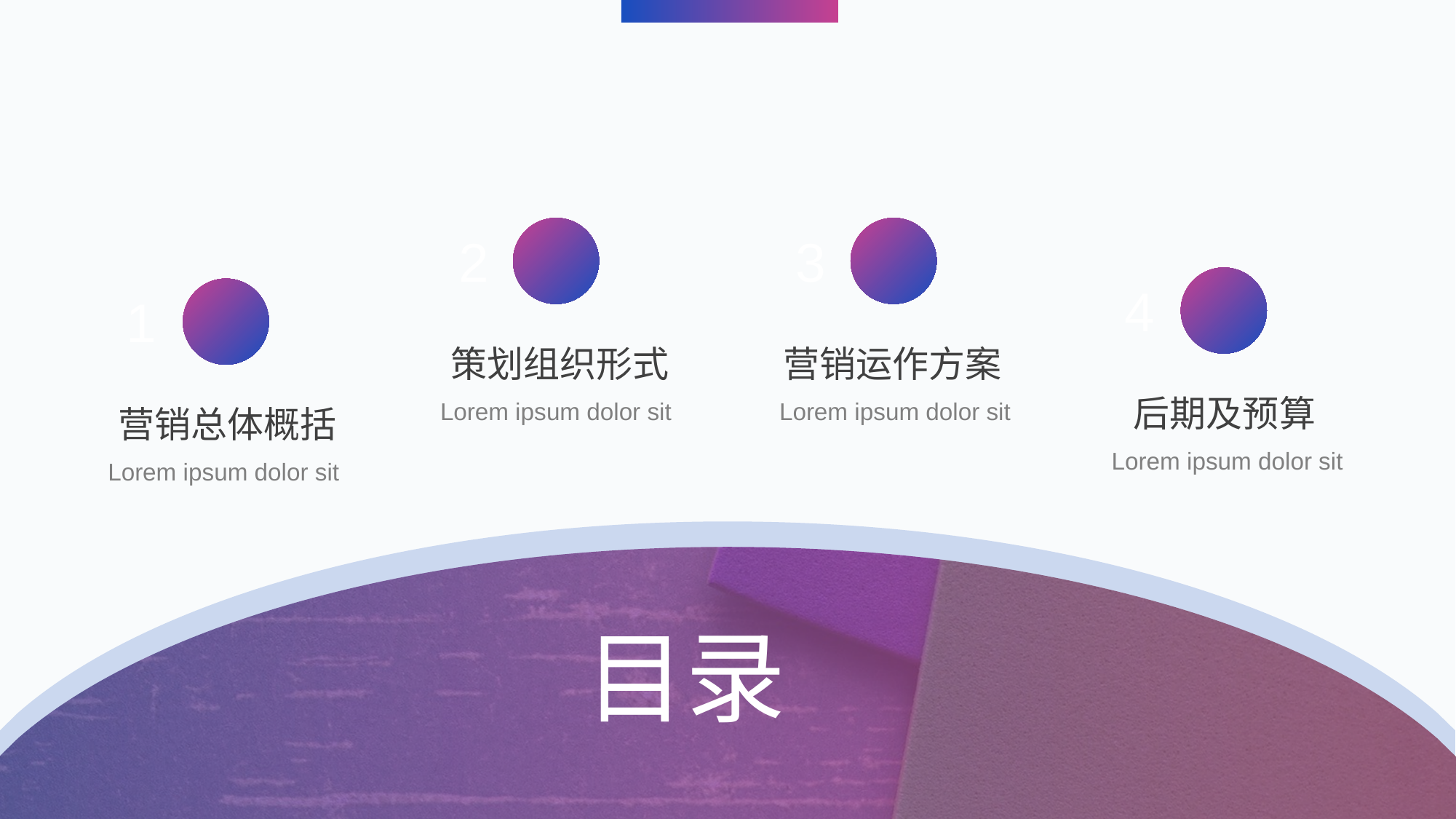

2
策划组织形式
Lorem ipsum dolor sit

3
营销运作方案
Lorem ipsum dolor sit

4
后期及预算
Lorem ipsum dolor sit

1
营销总体概括
Lorem ipsum dolor sit

目录